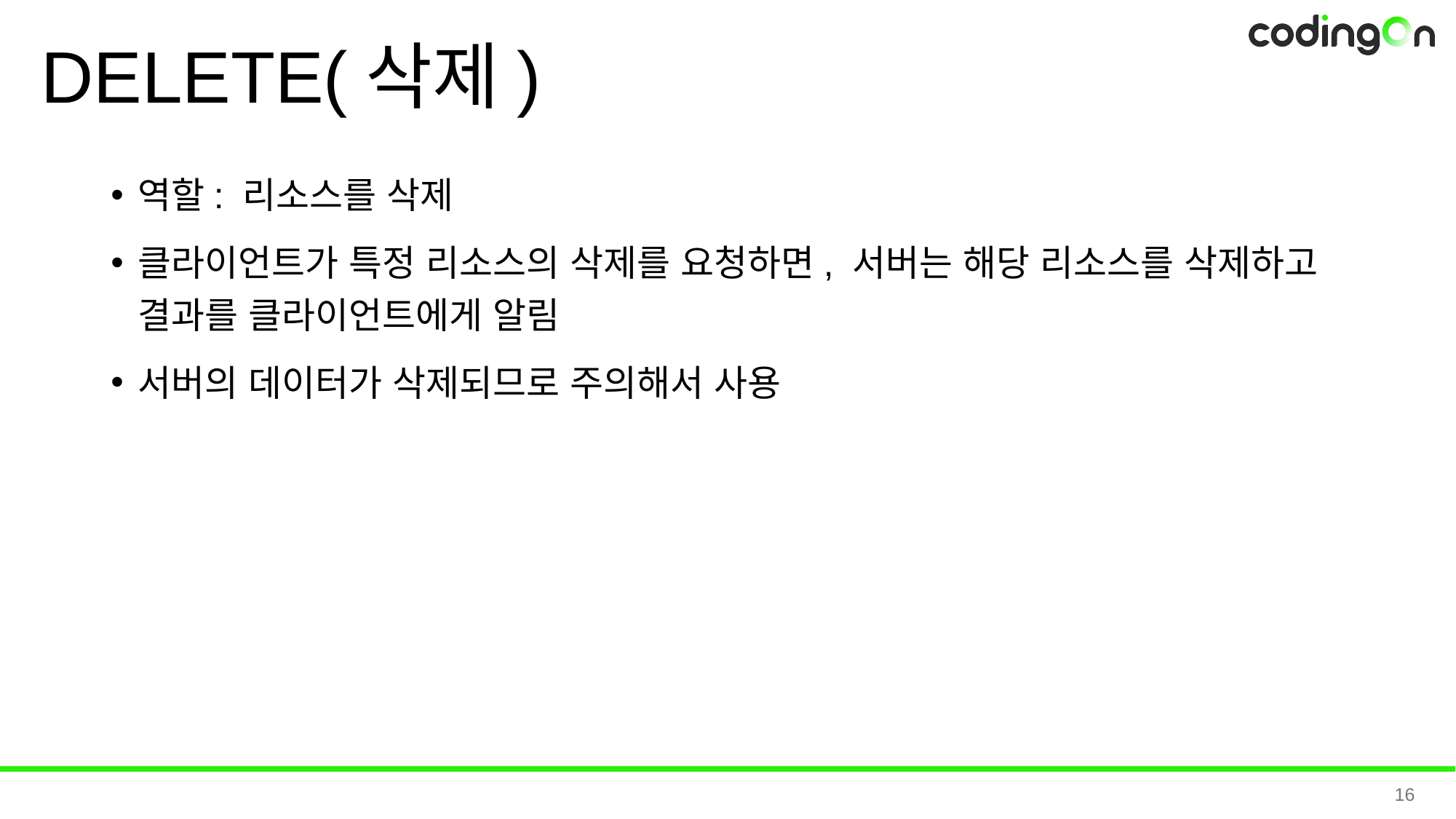

# DELETE(삭제)
역할: 리소스를 삭제
클라이언트가 특정 리소스의 삭제를 요청하면, 서버는 해당 리소스를 삭제하고 결과를 클라이언트에게 알림
서버의 데이터가 삭제되므로 주의해서 사용

16